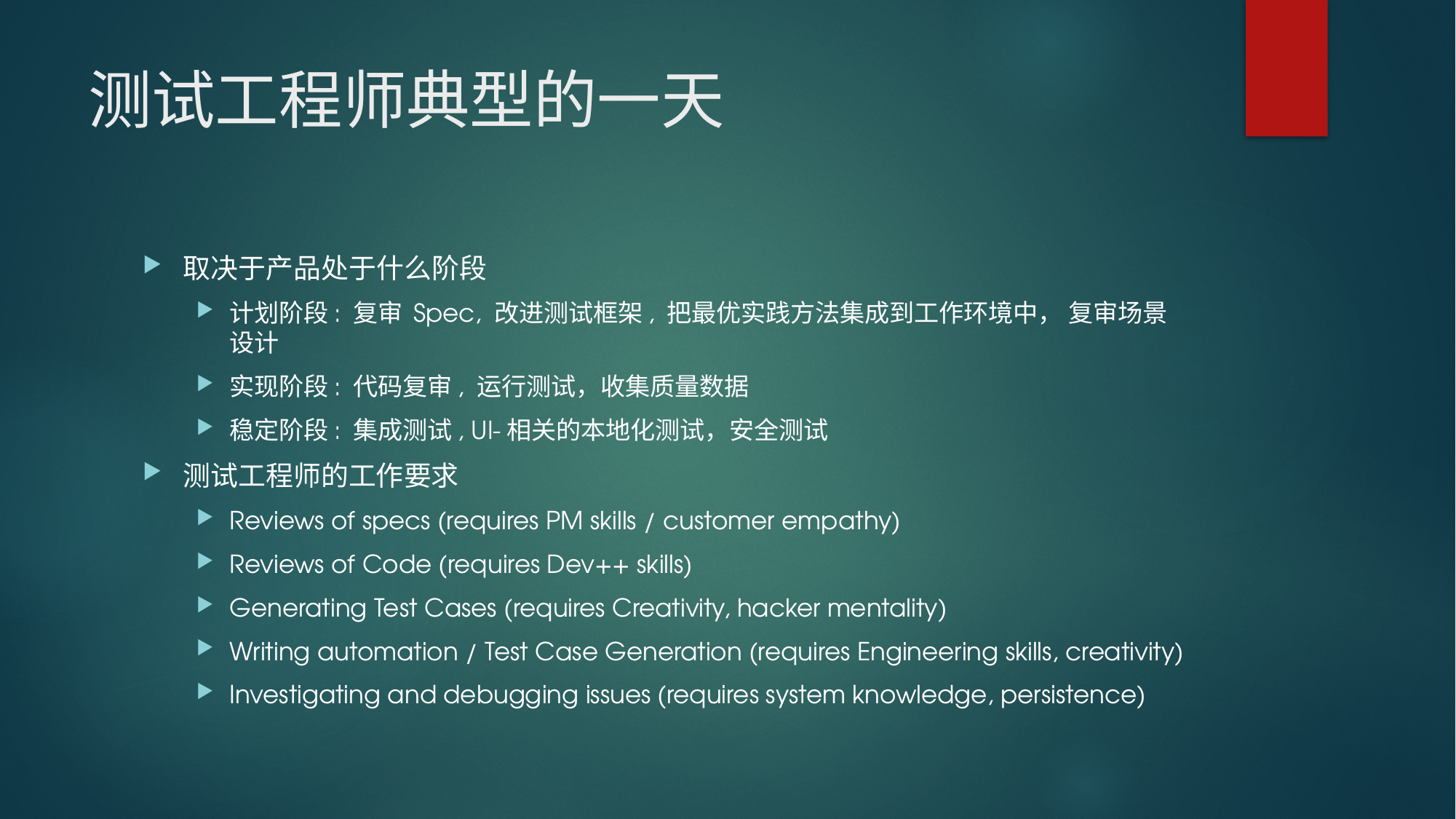

# 测试工程师典型的一天
取决于产品处于什么阶段
计划阶段: 复审 Spec, 改进测试框架, 把最优实践方法集成到工作环境中， 复审场景设计
实现阶段: 代码复审, 运行测试，收集质量数据
稳定阶段: 集成测试, UI-相关的本地化测试，安全测试
测试工程师的工作要求
Reviews of specs (requires PM skills / customer empathy)
Reviews of Code (requires Dev++ skills)
Generating Test Cases (requires Creativity, hacker mentality)
Writing automation / Test Case Generation (requires Engineering skills, creativity)
Investigating and debugging issues (requires system knowledge, persistence)